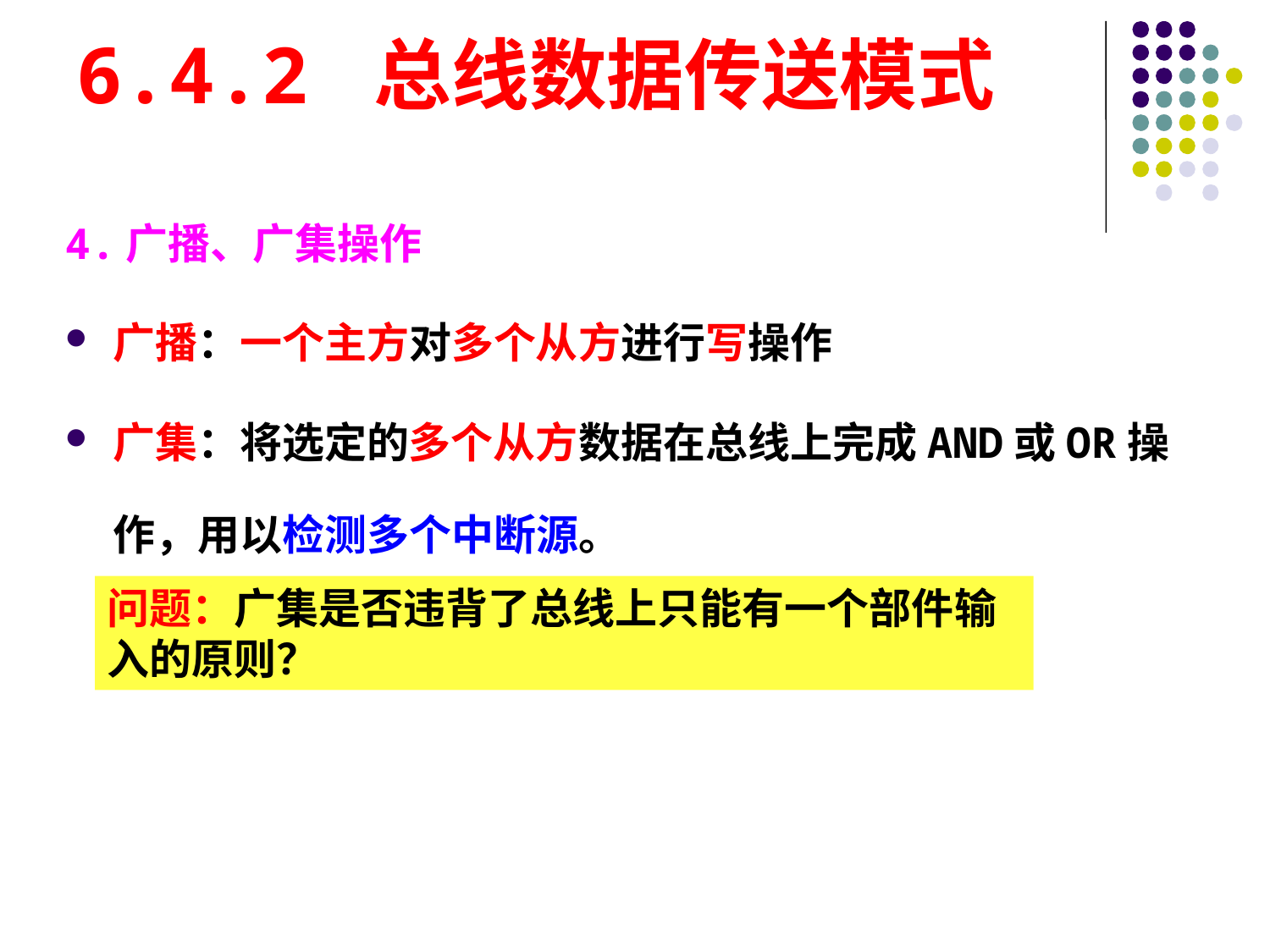

# 6.4.2 总线数据传送模式
4.广播、广集操作
广播：一个主方对多个从方进行写操作
广集：将选定的多个从方数据在总线上完成AND或OR操作，用以检测多个中断源。
问题：广集是否违背了总线上只能有一个部件输入的原则？
42